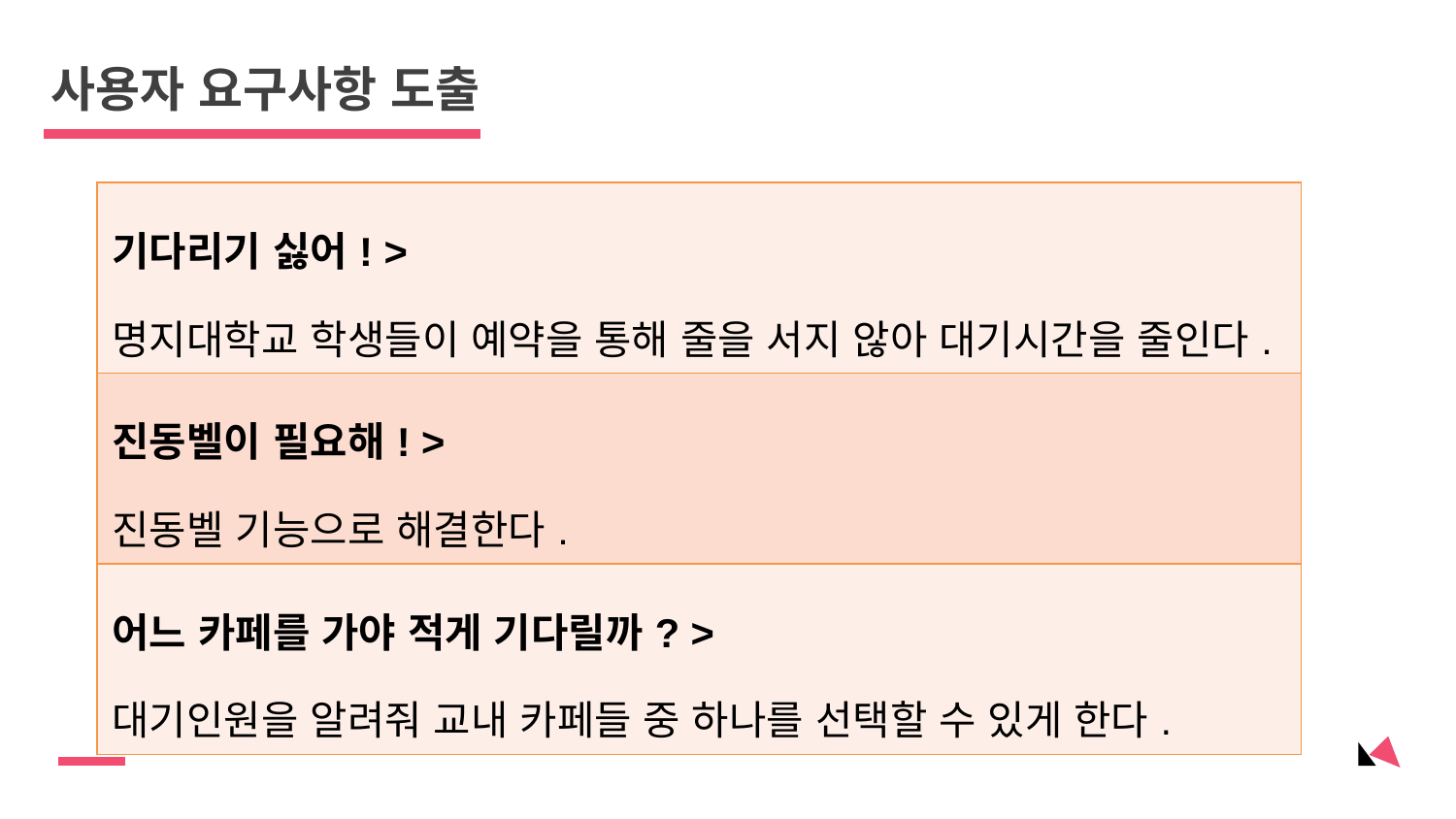

사용자 요구사항 도출
| 기다리기 싫어! > 명지대학교 학생들이 예약을 통해 줄을 서지 않아 대기시간을 줄인다. |
| --- |
| 진동벨이 필요해! > 진동벨 기능으로 해결한다. |
| 어느 카페를 가야 적게 기다릴까? > 대기인원을 알려줘 교내 카페들 중 하나를 선택할 수 있게 한다. |